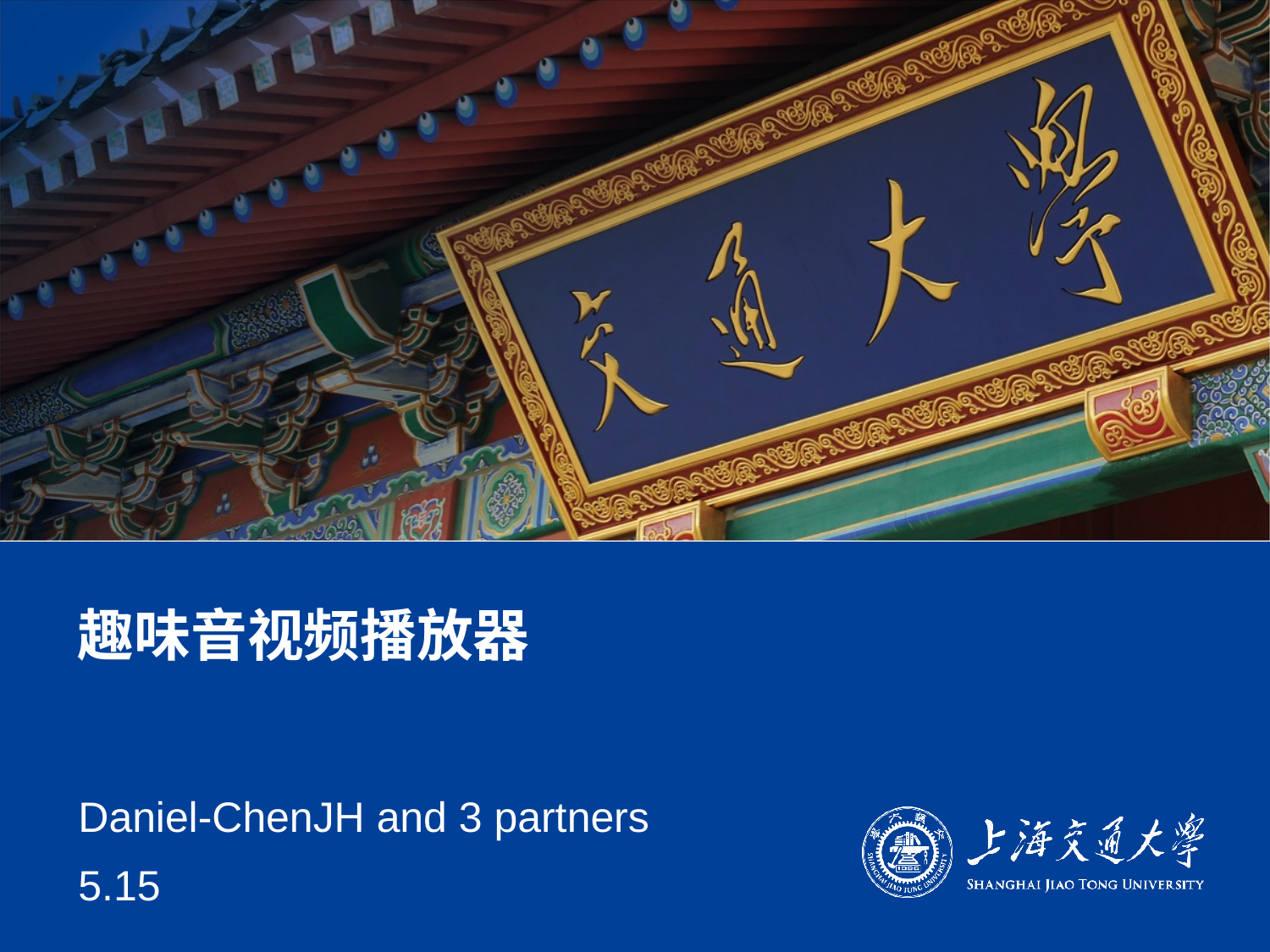

# 趣味音视频播放器
Daniel-ChenJH and 3 partners
5.15